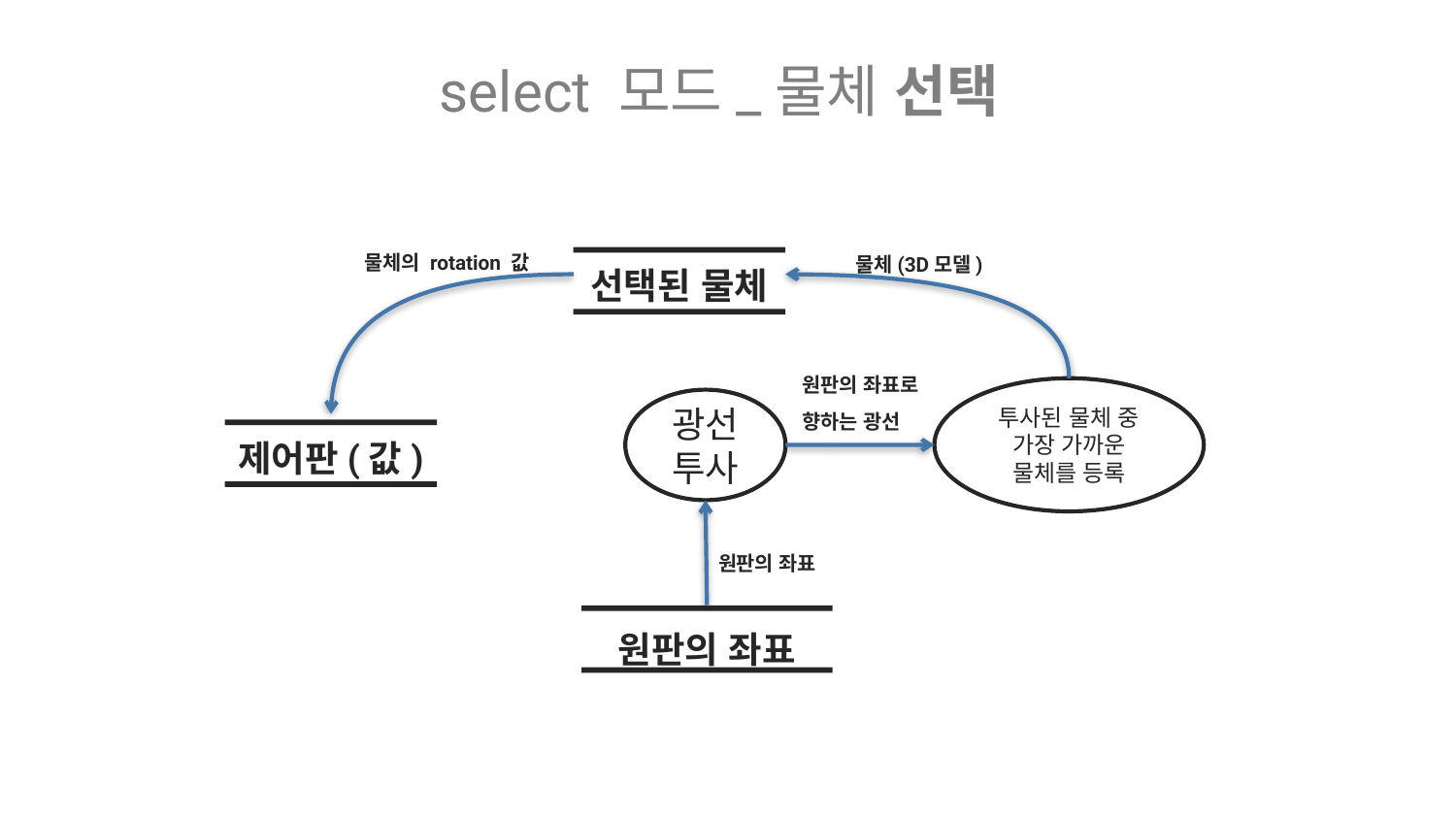

select 모드_물체 선택
물체의 rotation 값
물체(3D모델)
선택된 물체

원판의 좌표로
향하는 광선
투사된 물체 중 가장 가까운 물체를 등록
광선 투사
제어판(값)

원판의 좌표
원판의 좌표